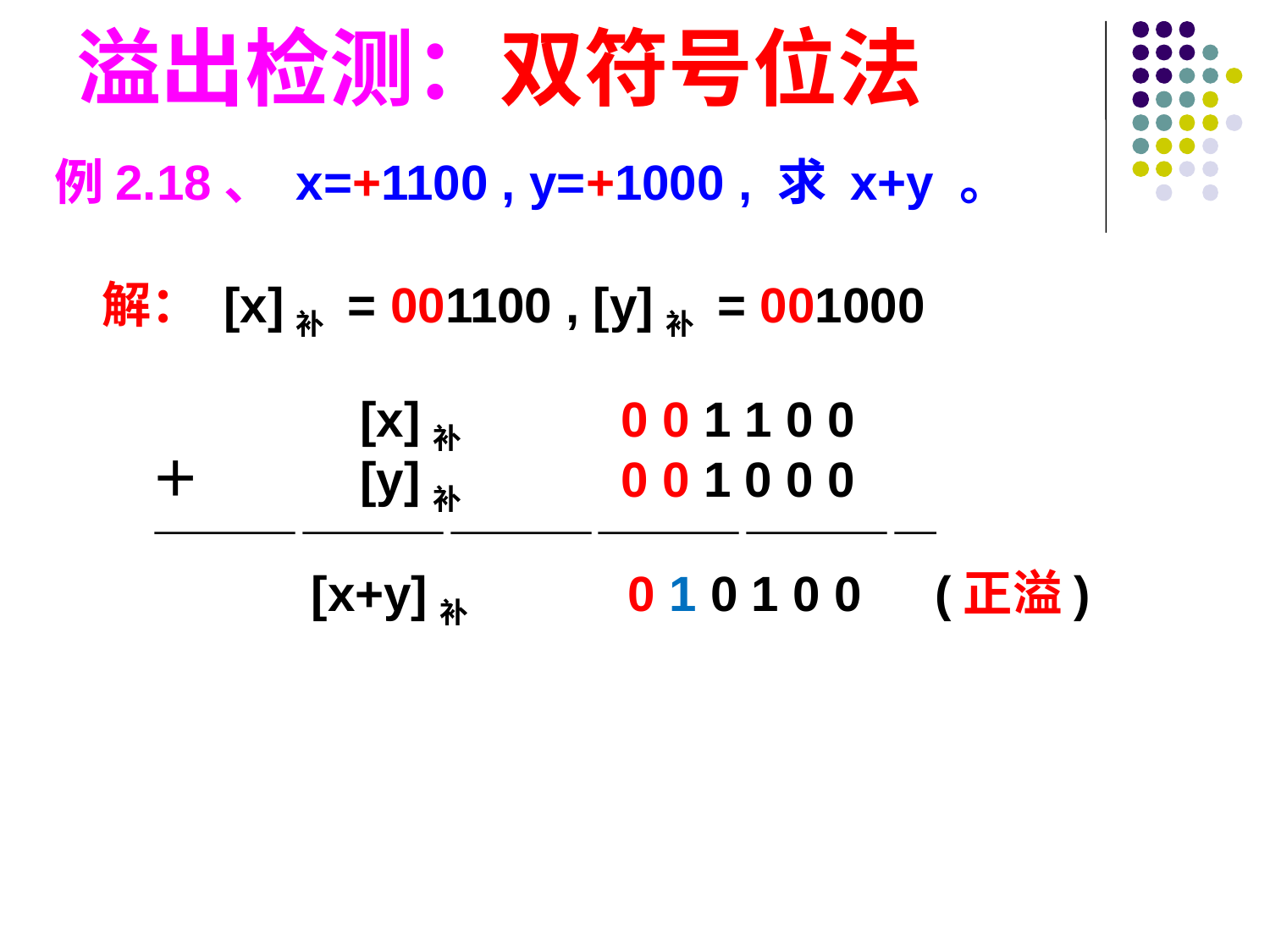

溢出检测：双符号位法
例2.18、 x=+1100 , y=+1000 , 求 x+y 。
解： [x]补 = 001100 , [y]补 = 001000
　　　　　[x]补　　　0 0 1 1 0 0
　＋　　　[y]补　　　0 0 1 0 0 0
　————————————————
　　　　[x+y]补　　　0 1 0 1 0 0　(正溢)
#
46